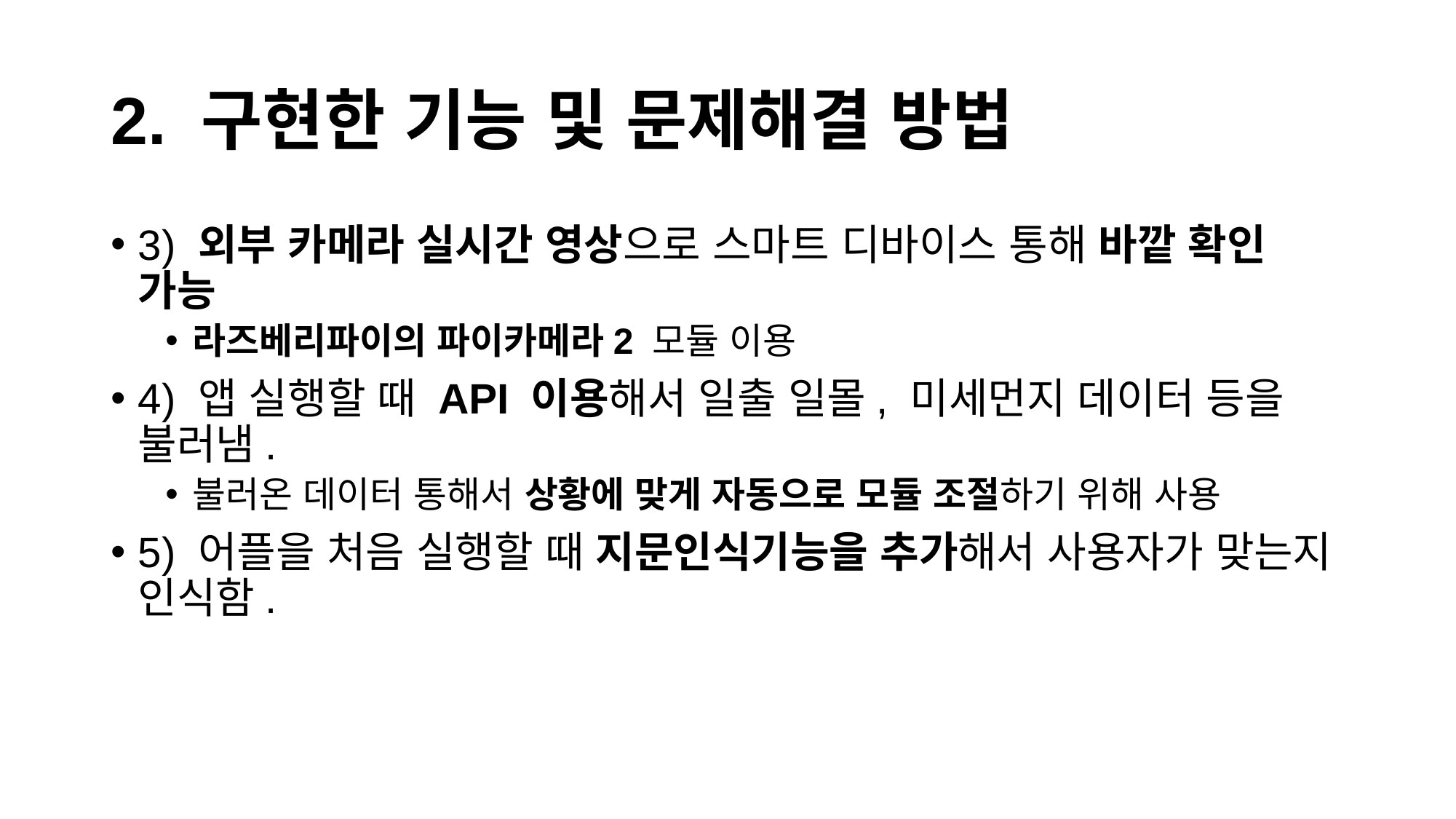

# 2. 구현한 기능 및 문제해결 방법
3) 외부 카메라 실시간 영상으로 스마트 디바이스 통해 바깥 확인 가능
라즈베리파이의 파이카메라2 모듈 이용
4) 앱 실행할 때 API 이용해서 일출 일몰, 미세먼지 데이터 등을 불러냄.
불러온 데이터 통해서 상황에 맞게 자동으로 모듈 조절하기 위해 사용
5) 어플을 처음 실행할 때 지문인식기능을 추가해서 사용자가 맞는지 인식함.